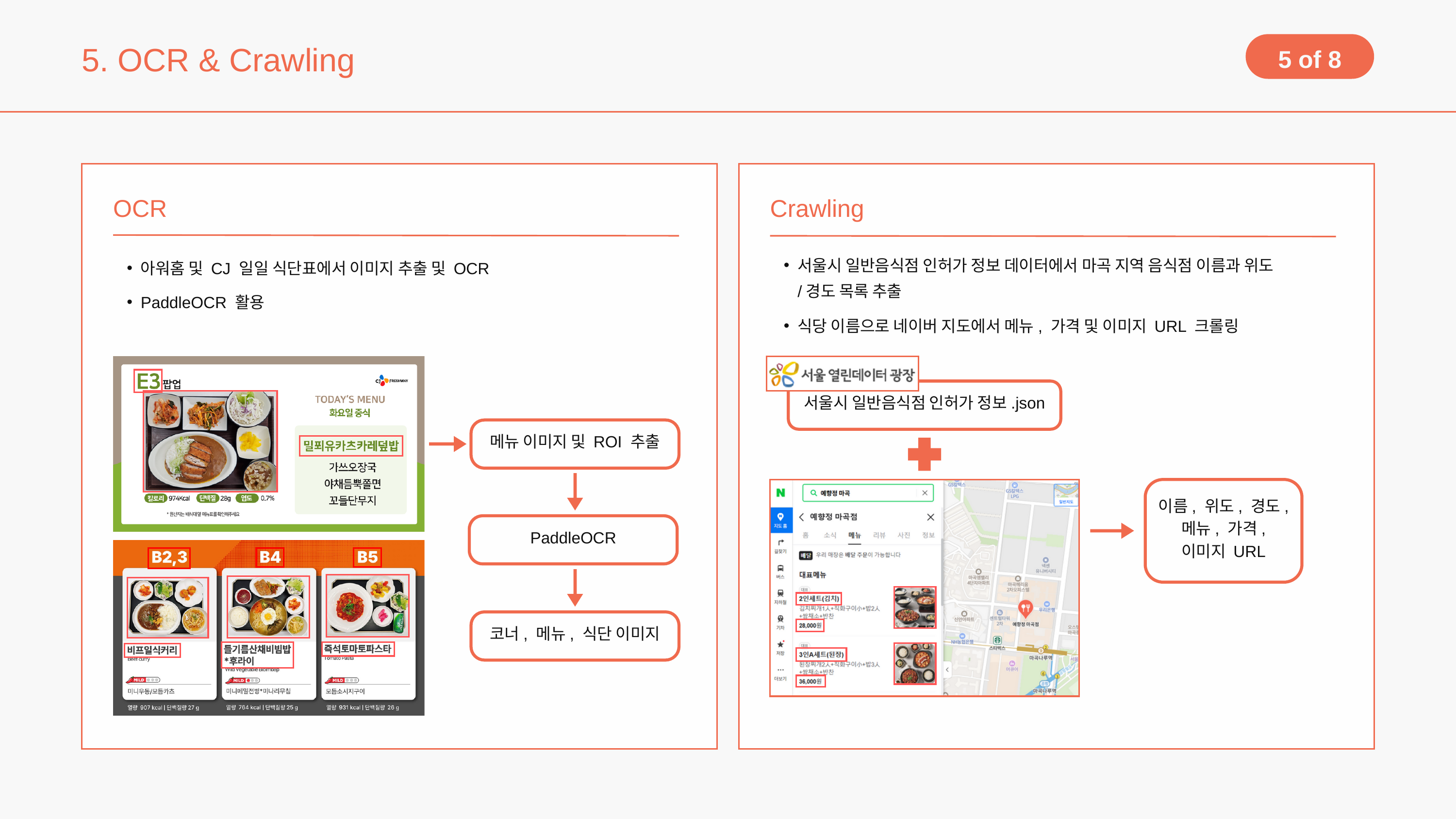

5. OCR & Crawling

5 of 8

OCR
Crawling

서울시 일반음식점 인허가 정보 데이터에서 마곡 지역 음식점 이름과 위도/경도 목록 추출
아워홈 및 CJ 일일 식단표에서 이미지 추출 및 OCR
PaddleOCR 활용
식당 이름으로 네이버 지도에서 메뉴, 가격 및 이미지 URL 크롤링

서울시 일반음식점 인허가 정보.json

메뉴 이미지 및 ROI 추출

이름, 위도, 경도,
메뉴, 가격,
이미지 URL

PaddleOCR

코너, 메뉴, 식단 이미지